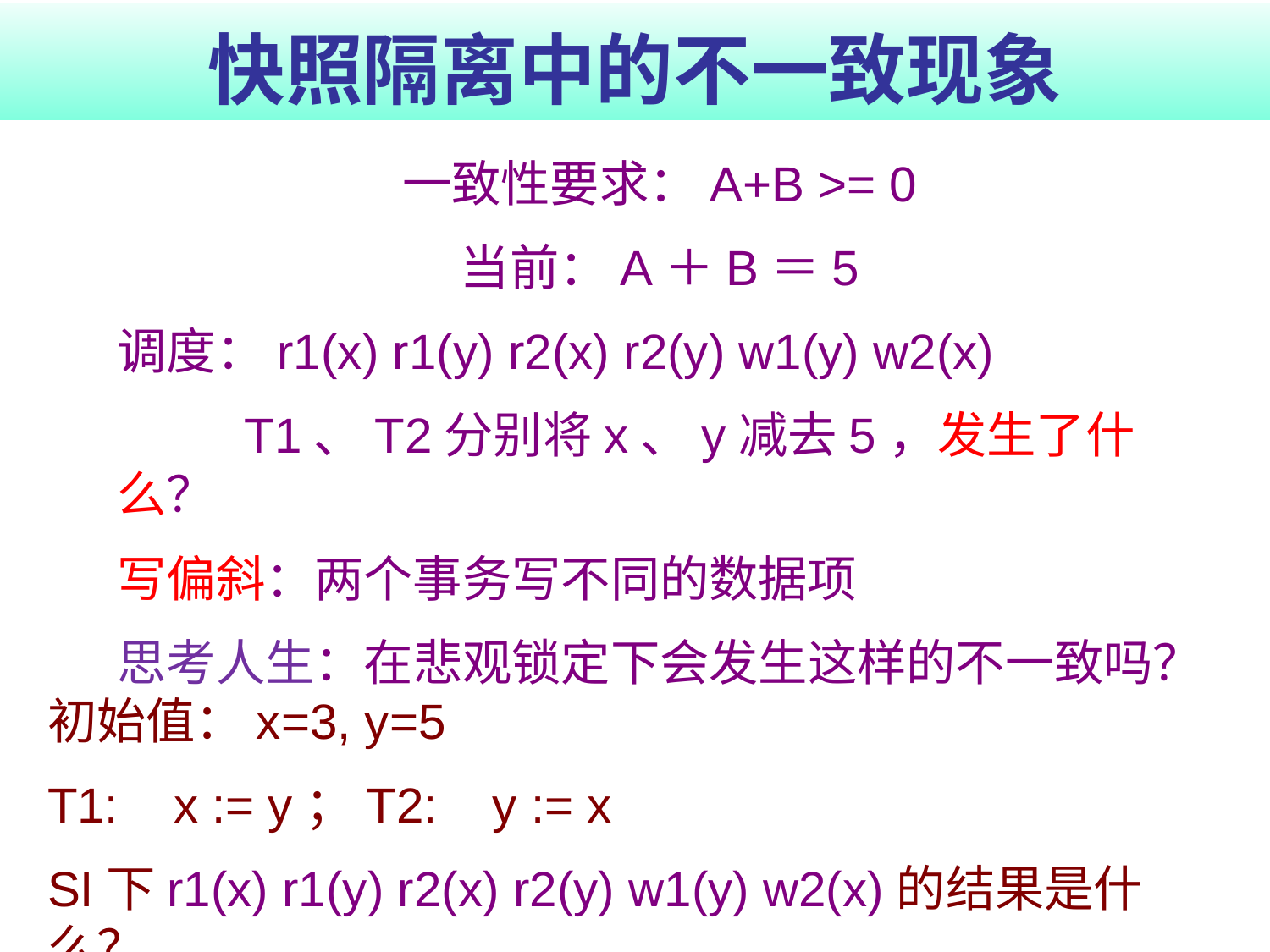

# 快照隔离中的不一致现象
一致性要求：A+B >= 0
当前：A＋B＝5
调度：r1(x) r1(y) r2(x) r2(y) w1(y) w2(x)
	T1、T2分别将x、y减去5，发生了什么？
写偏斜：两个事务写不同的数据项
思考人生：在悲观锁定下会发生这样的不一致吗？
初始值：x=3, y=5
T1:    x := y；T2:    y := x
SI下r1(x) r1(y) r2(x) r2(y) w1(y) w2(x)的结果是什么？